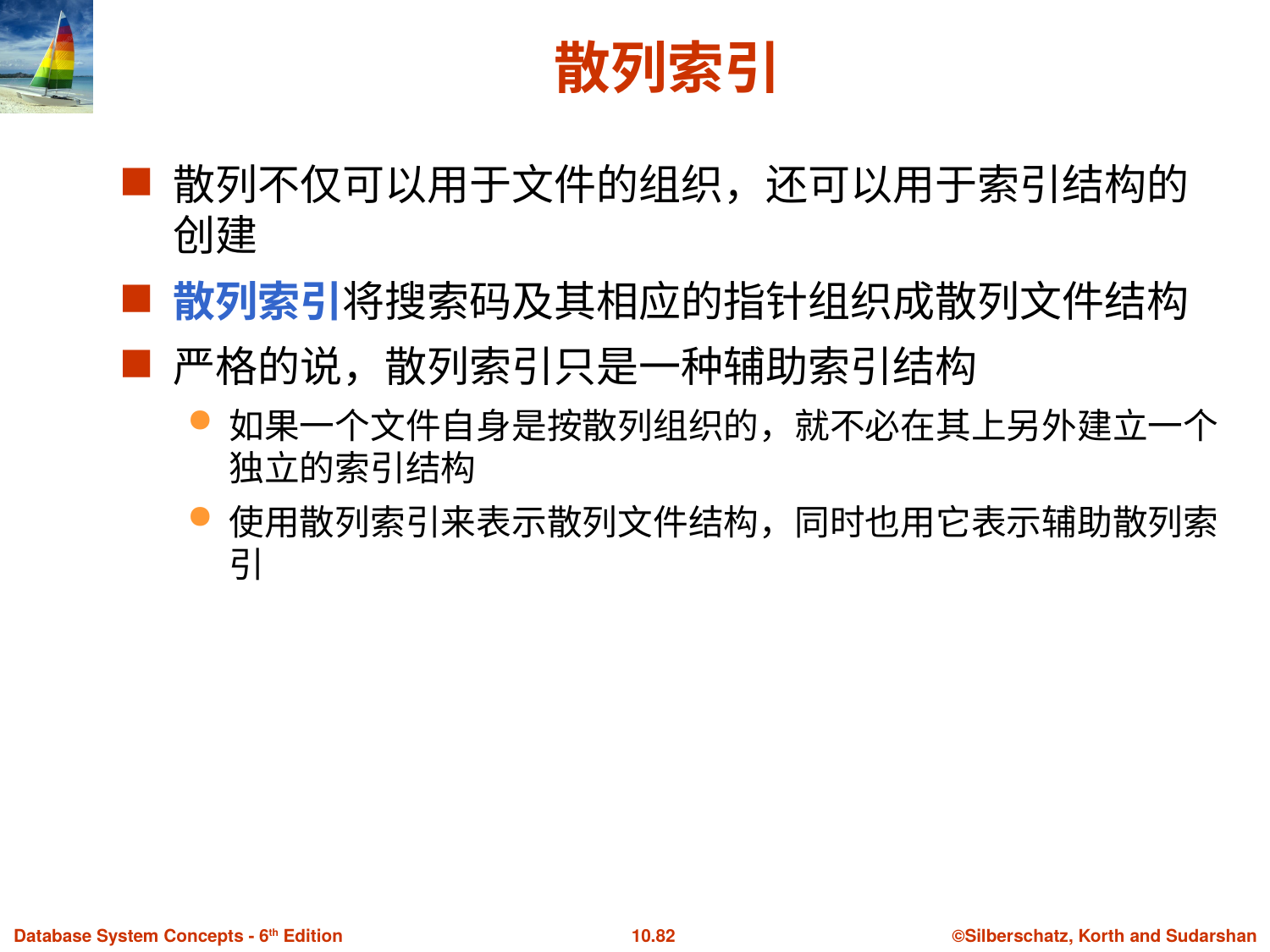

# 散列索引
散列不仅可以用于文件的组织，还可以用于索引结构的创建
散列索引将搜索码及其相应的指针组织成散列文件结构
严格的说，散列索引只是一种辅助索引结构
如果一个文件自身是按散列组织的，就不必在其上另外建立一个独立的索引结构
使用散列索引来表示散列文件结构，同时也用它表示辅助散列索引